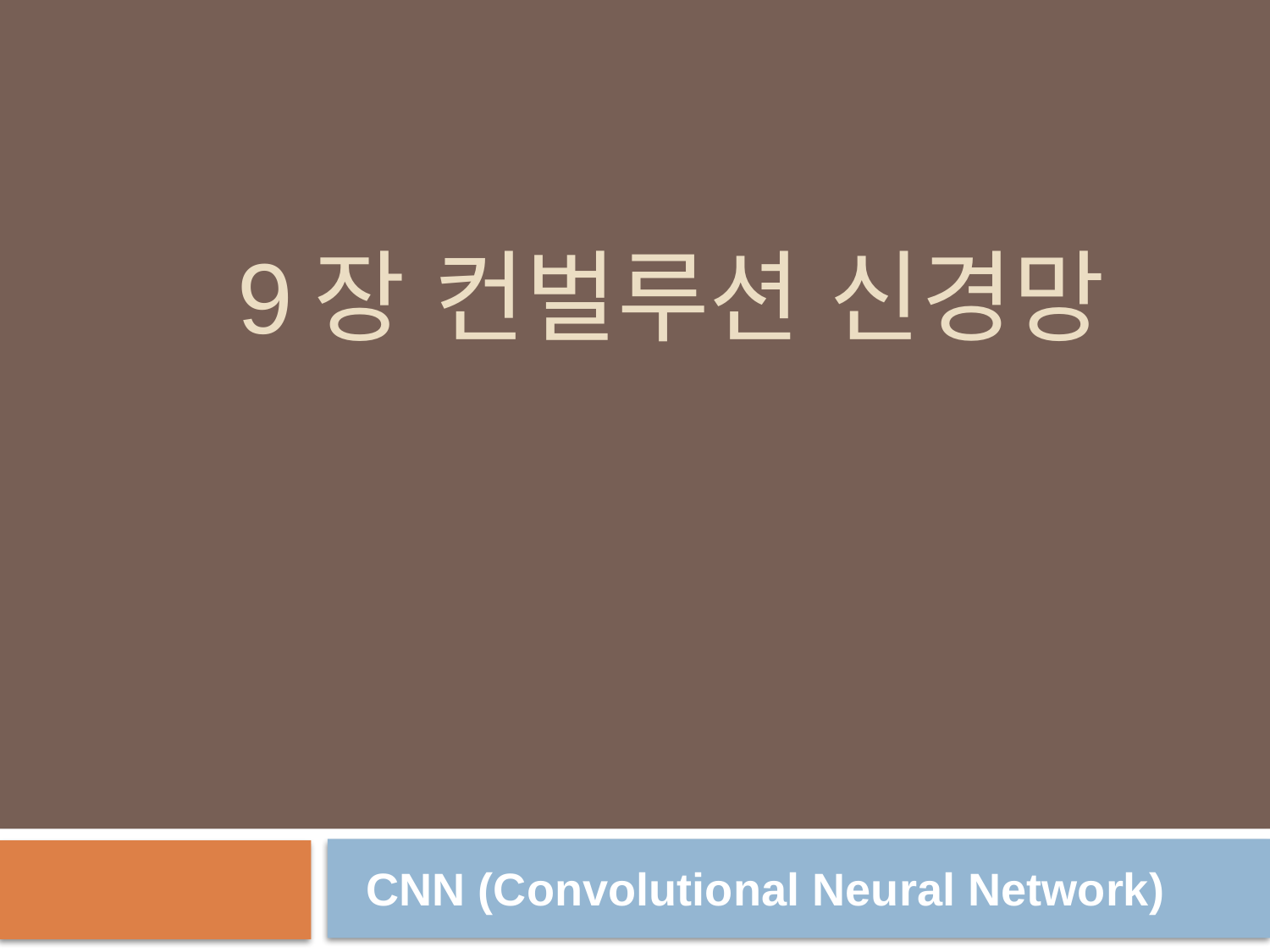

# 9장 컨벌루션 신경망
  CNN (Convolutional Neural Network)